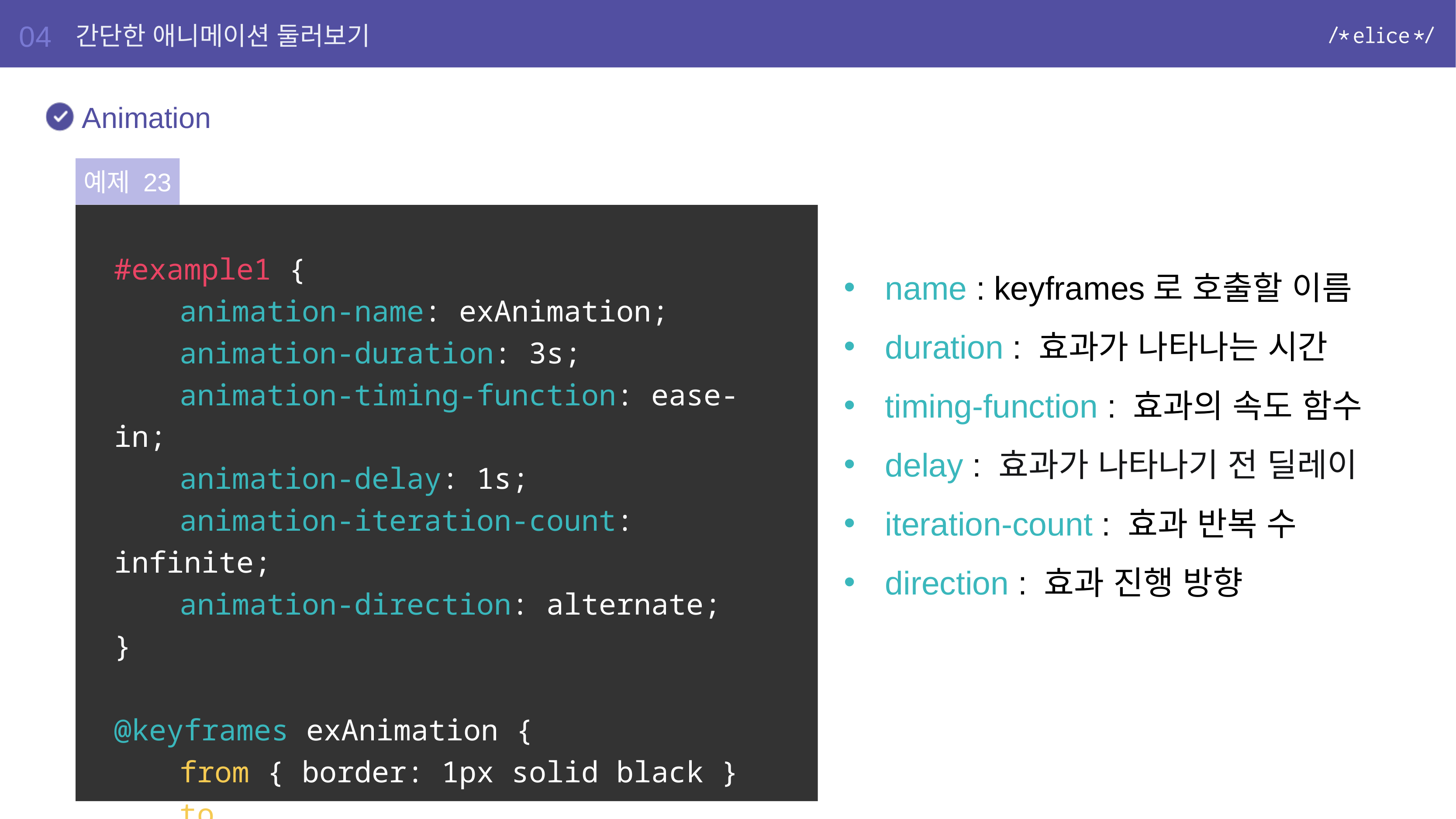

04
간단한 애니메이션 둘러보기
Animation
예제 23

name : keyframes로 호출할 이름
duration : 효과가 나타나는 시간
timing-function : 효과의 속도 함수
delay : 효과가 나타나기 전 딜레이
iteration-count : 효과 반복 수
direction : 효과 진행 방향
#example1 {
	animation-name: exAnimation;
	animation-duration: 3s;
	animation-timing-function: ease-in;
	animation-delay: 1s;
	animation-iteration-count: infinite;
	animation-direction: alternate;
}

@keyframes exAnimation {
	from { border: 1px solid black }
	to { border: 5px solid black }
}